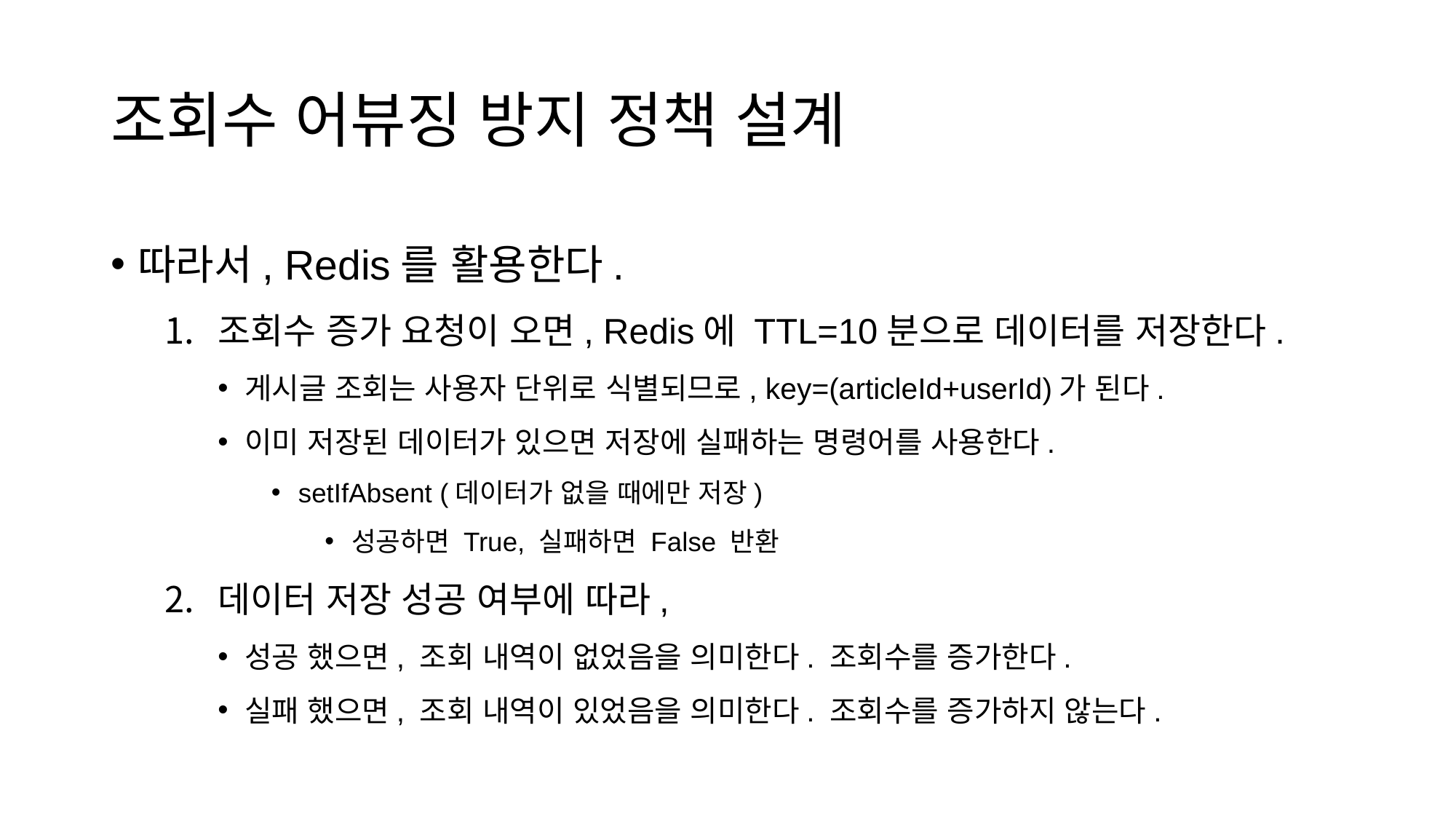

# 조회수 어뷰징 방지 정책 설계
따라서, Redis를 활용한다.
조회수 증가 요청이 오면, Redis에 TTL=10분으로 데이터를 저장한다.
게시글 조회는 사용자 단위로 식별되므로, key=(articleId+userId)가 된다.
이미 저장된 데이터가 있으면 저장에 실패하는 명령어를 사용한다.
setIfAbsent (데이터가 없을 때에만 저장)
성공하면 True, 실패하면 False 반환
데이터 저장 성공 여부에 따라,
성공 했으면, 조회 내역이 없었음을 의미한다. 조회수를 증가한다.
실패 했으면, 조회 내역이 있었음을 의미한다. 조회수를 증가하지 않는다.